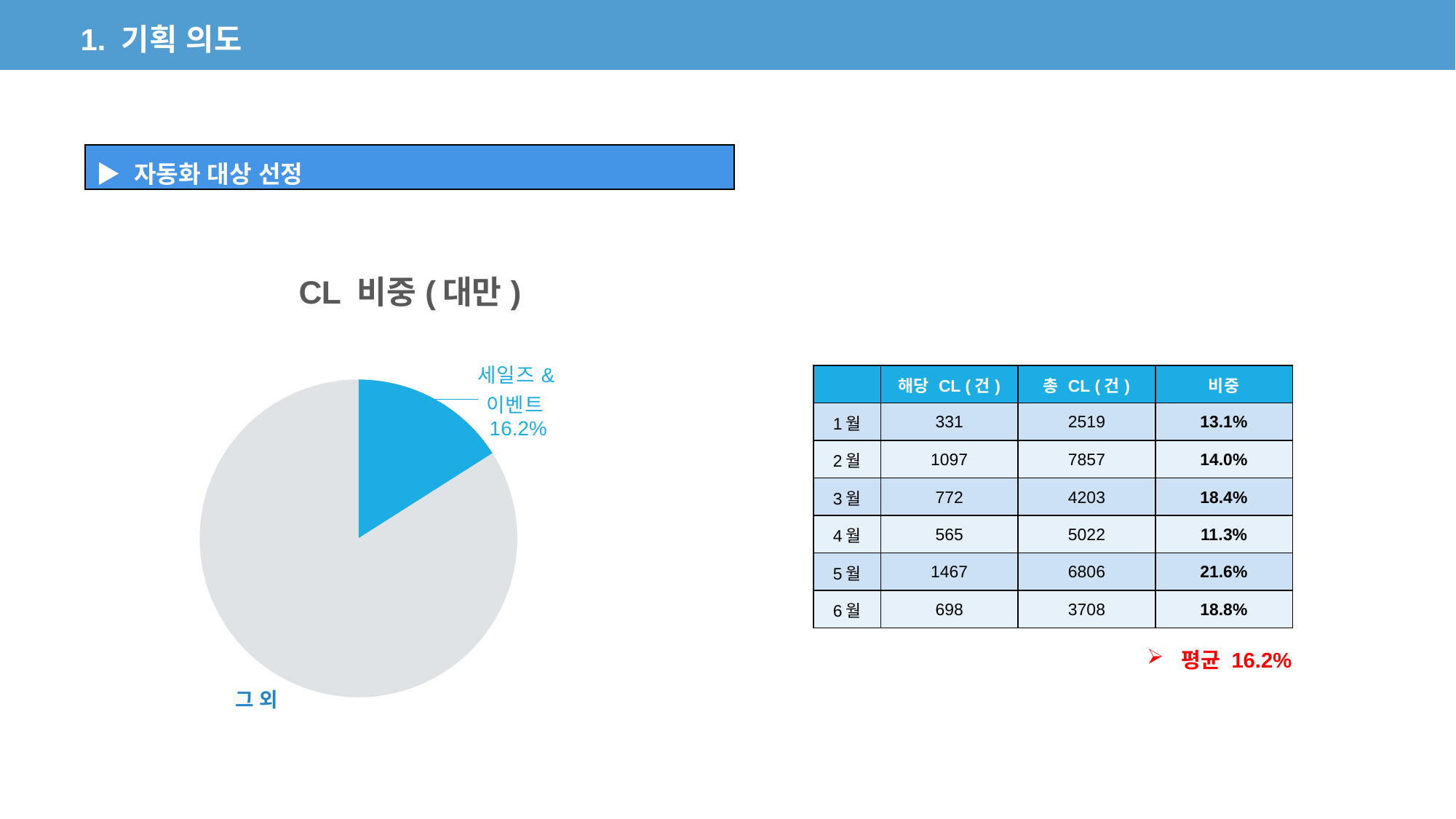

1. 기획 의도
| ▶ 자동화 대상 선정 |
| --- |

### Chart: CL 비중(대만)

| Category | CL 비중(국내) |
|---|---|
| 세일즈&이벤트 | 0.16 |
| 그 외 | 0.84 |
|  | 해당 CL (건) | 총 CL (건) | 비중 |
| --- | --- | --- | --- |
| 1월 | 331 | 2519 | 13.1% |
| 2월 | 1097 | 7857 | 14.0% |
| 3월 | 772 | 4203 | 18.4% |
| 4월 | 565 | 5022 | 11.3% |
| 5월 | 1467 | 6806 | 21.6% |
| 6월 | 698 | 3708 | 18.8% |
평균 16.2%